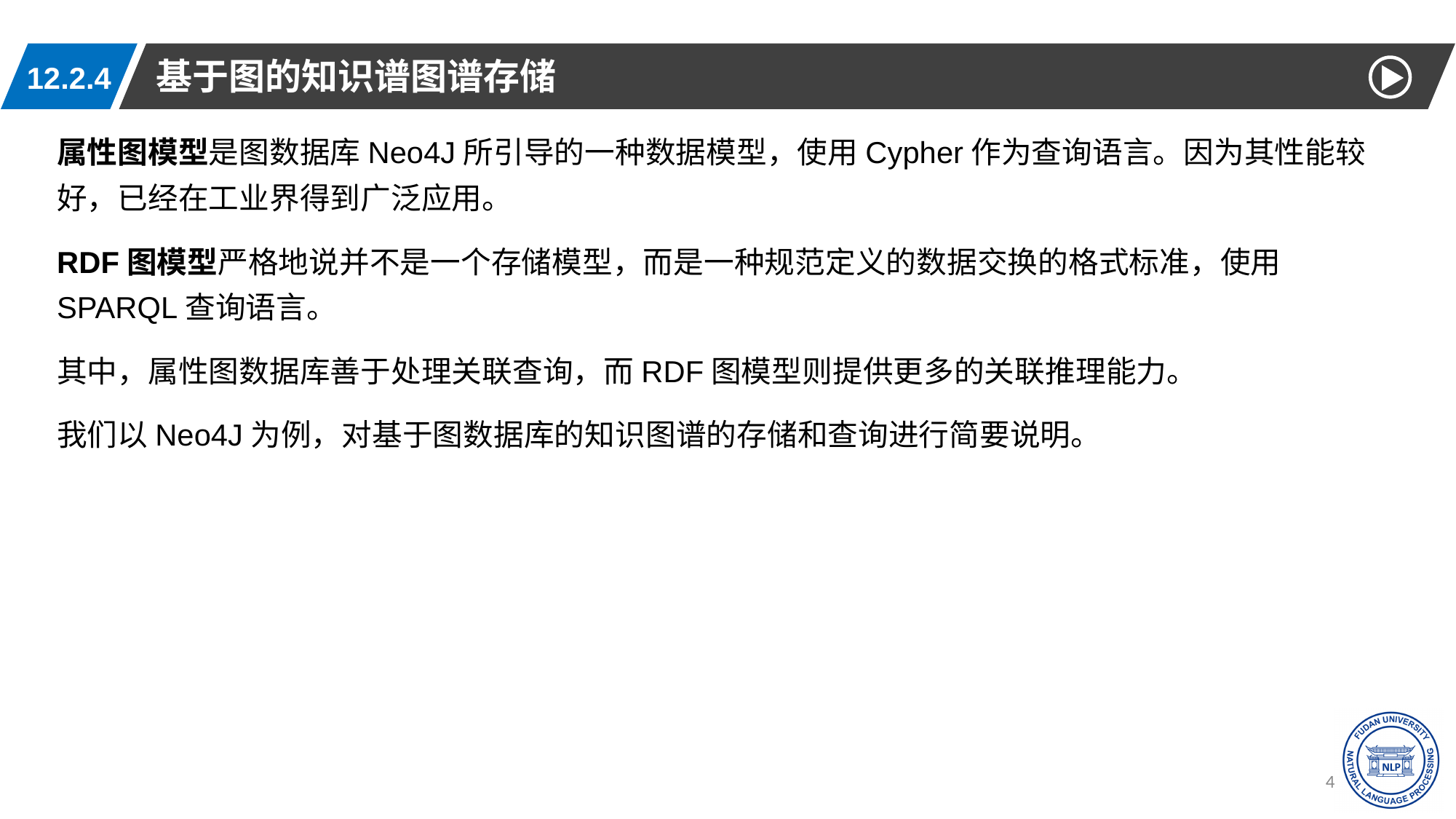

基于图的知识谱图谱存储
12.2.4

属性图模型是图数据库Neo4J所引导的一种数据模型，使用Cypher作为查询语言。因为其性能较好，已经在工业界得到广泛应用。
RDF图模型严格地说并不是一个存储模型，而是一种规范定义的数据交换的格式标准，使用SPARQL查询语言。
其中，属性图数据库善于处理关联查询，而RDF图模型则提供更多的关联推理能力。
我们以Neo4J为例，对基于图数据库的知识图谱的存储和查询进行简要说明。
40